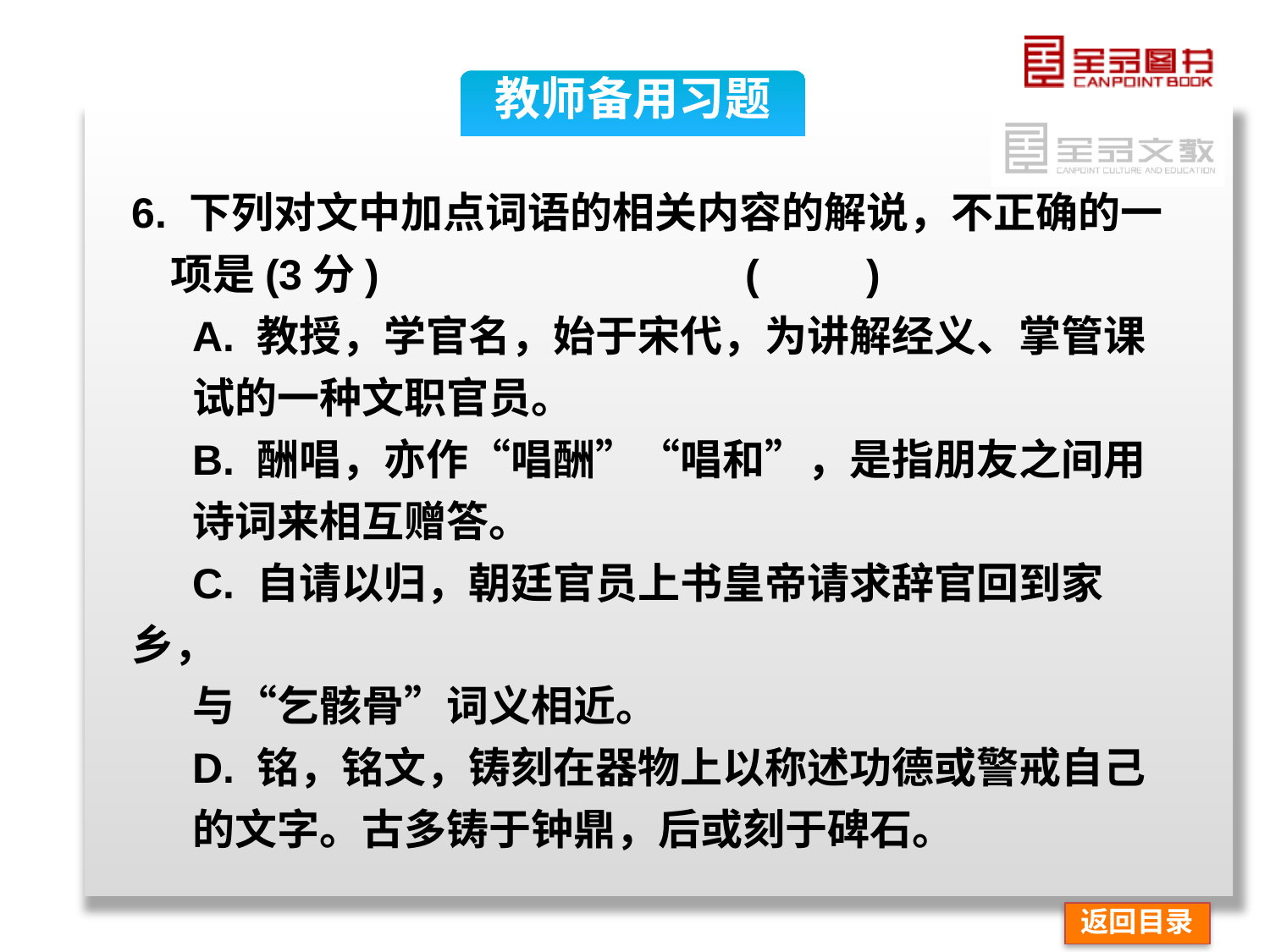

教师备用习题
6. 下列对文中加点词语的相关内容的解说，不正确的一
   项是(3分)                               (　　)
A. 教授，学官名，始于宋代，为讲解经义、掌管课
试的一种文职官员。
B. 酬唱，亦作“唱酬”“唱和”，是指朋友之间用
诗词来相互赠答。
C. 自请以归，朝廷官员上书皇帝请求辞官回到家乡，
与“乞骸骨”词义相近。
D. 铭，铭文，铸刻在器物上以称述功德或警戒自己
的文字。古多铸于钟鼎，后或刻于碑石。
返回目录